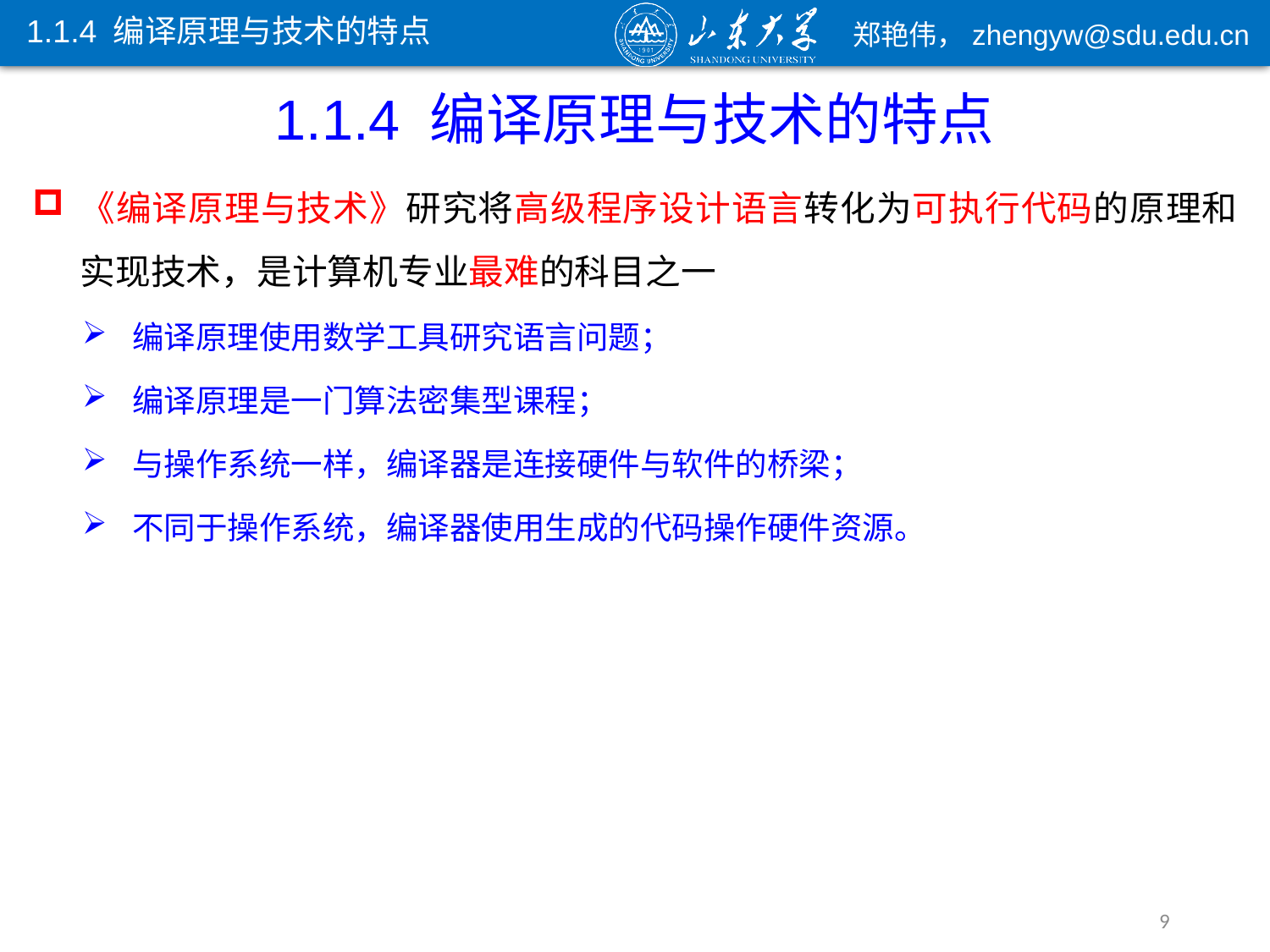

1.1.4 编译原理与技术的特点
1.1.4 编译原理与技术的特点
《编译原理与技术》研究将高级程序设计语言转化为可执行代码的原理和实现技术，是计算机专业最难的科目之一
编译原理使用数学工具研究语言问题；
编译原理是一门算法密集型课程；
与操作系统一样，编译器是连接硬件与软件的桥梁；
不同于操作系统，编译器使用生成的代码操作硬件资源。
9